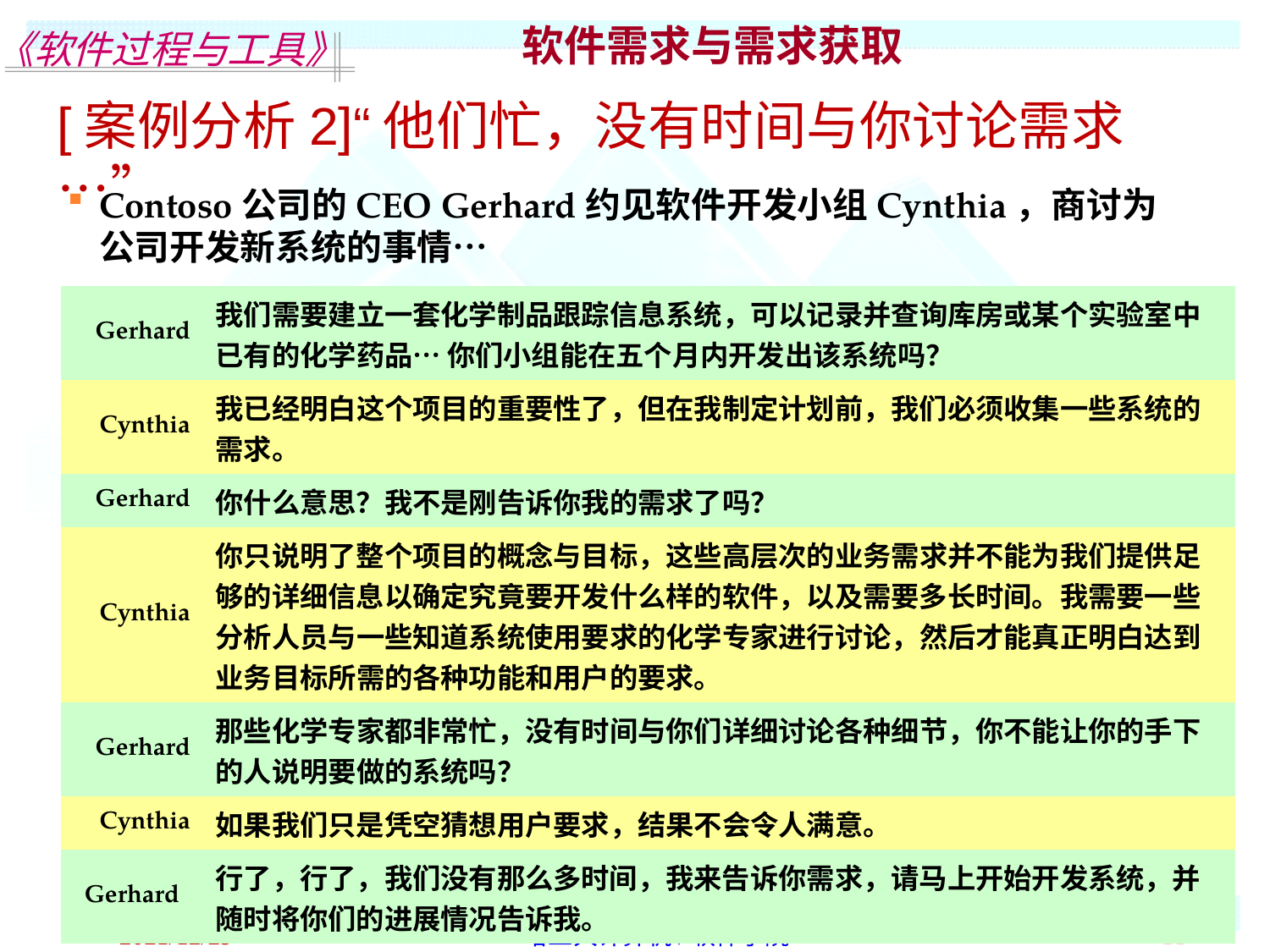

软件需求与需求获取
[案例分析2]“他们忙，没有时间与你讨论需求…”
Contoso公司的CEO Gerhard约见软件开发小组Cynthia，商讨为公司开发新系统的事情…
| Gerhard | 我们需要建立一套化学制品跟踪信息系统，可以记录并查询库房或某个实验室中已有的化学药品… 你们小组能在五个月内开发出该系统吗？ |
| --- | --- |
| Cynthia | 我已经明白这个项目的重要性了，但在我制定计划前，我们必须收集一些系统的需求。 |
| Gerhard | 你什么意思？我不是刚告诉你我的需求了吗？ |
| Cynthia | 你只说明了整个项目的概念与目标，这些高层次的业务需求并不能为我们提供足够的详细信息以确定究竟要开发什么样的软件，以及需要多长时间。我需要一些分析人员与一些知道系统使用要求的化学专家进行讨论，然后才能真正明白达到业务目标所需的各种功能和用户的要求。 |
| Gerhard | 那些化学专家都非常忙，没有时间与你们详细讨论各种细节，你不能让你的手下的人说明要做的系统吗？ |
| Cynthia | 如果我们只是凭空猜想用户要求，结果不会令人满意。 |
| Gerhard | 行了，行了，我们没有那么多时间，我来告诉你需求，请马上开始开发系统，并随时将你们的进展情况告诉我。 |
| …… |  |